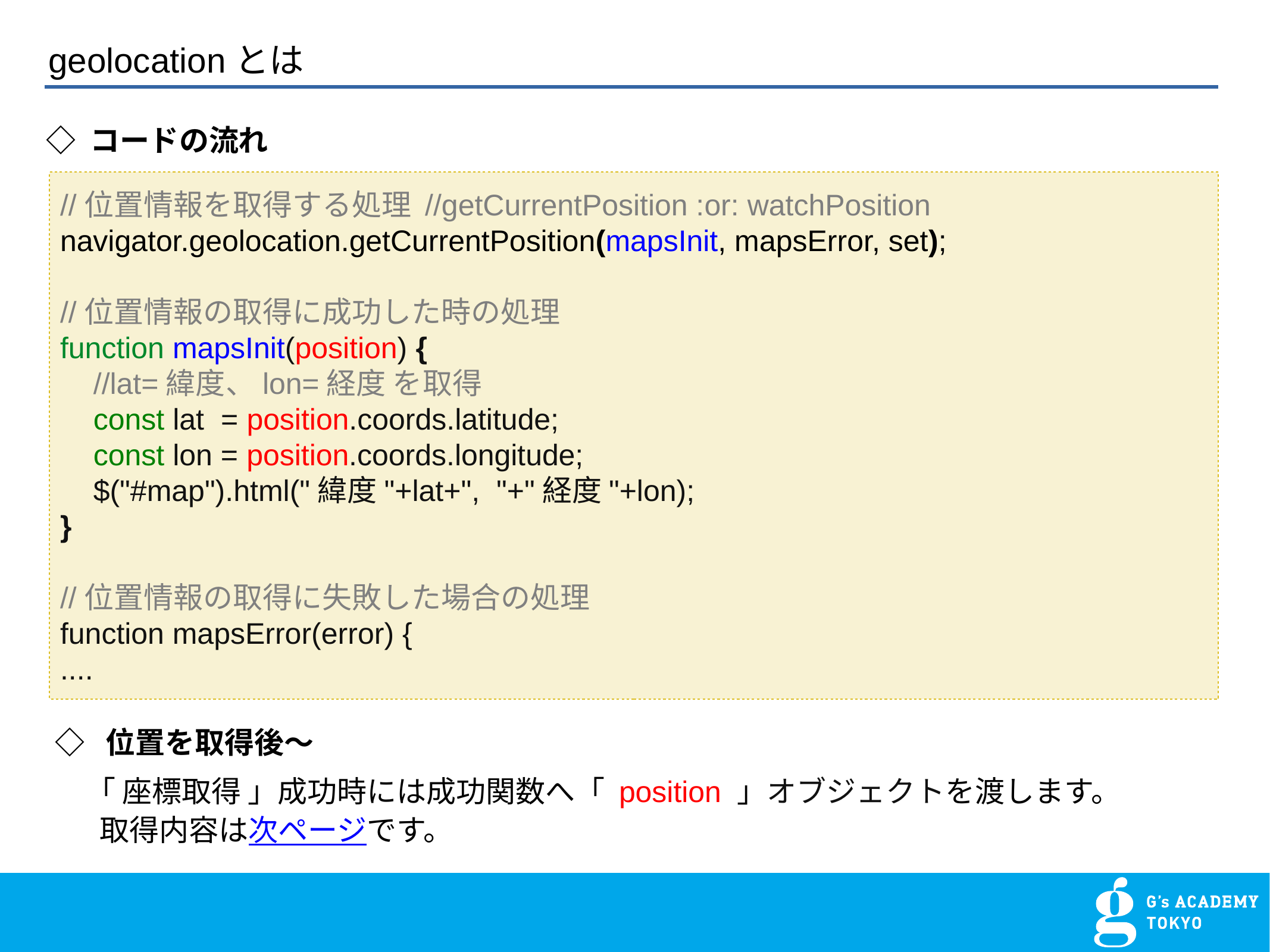

# geolocationとは

◇ コードの流れ
//位置情報を取得する処理 //getCurrentPosition :or: watchPosition
navigator.geolocation.getCurrentPosition(mapsInit, mapsError, set);

//位置情報の取得に成功した時の処理
function mapsInit(position) {
    //lat=緯度、lon=経度 を取得
    const lat  = position.coords.latitude;
    const lon = position.coords.longitude;
    $("#map").html("緯度"+lat+",  "+"経度"+lon);
}

//位置情報の取得に失敗した場合の処理
function mapsError(error) {
....
◇  位置を取得後〜
「 座標取得 」成功時には成功関数へ「 position 」オブジェクトを渡します。
 取得内容は次ページです。